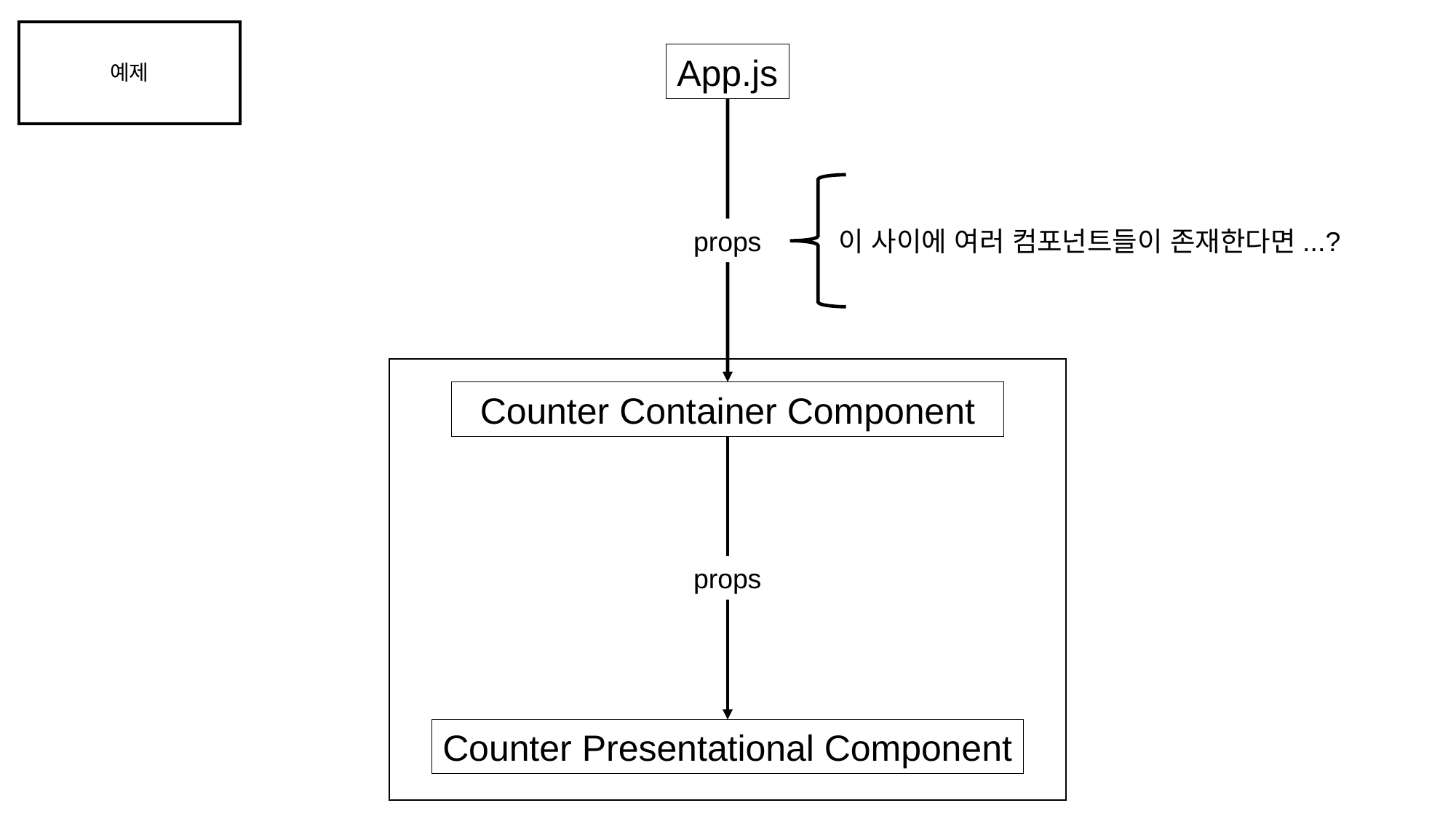

예제
App.js

이 사이에 여러 컴포넌트들이 존재한다면...?
props

Counter Container Component
props
Counter Presentational Component